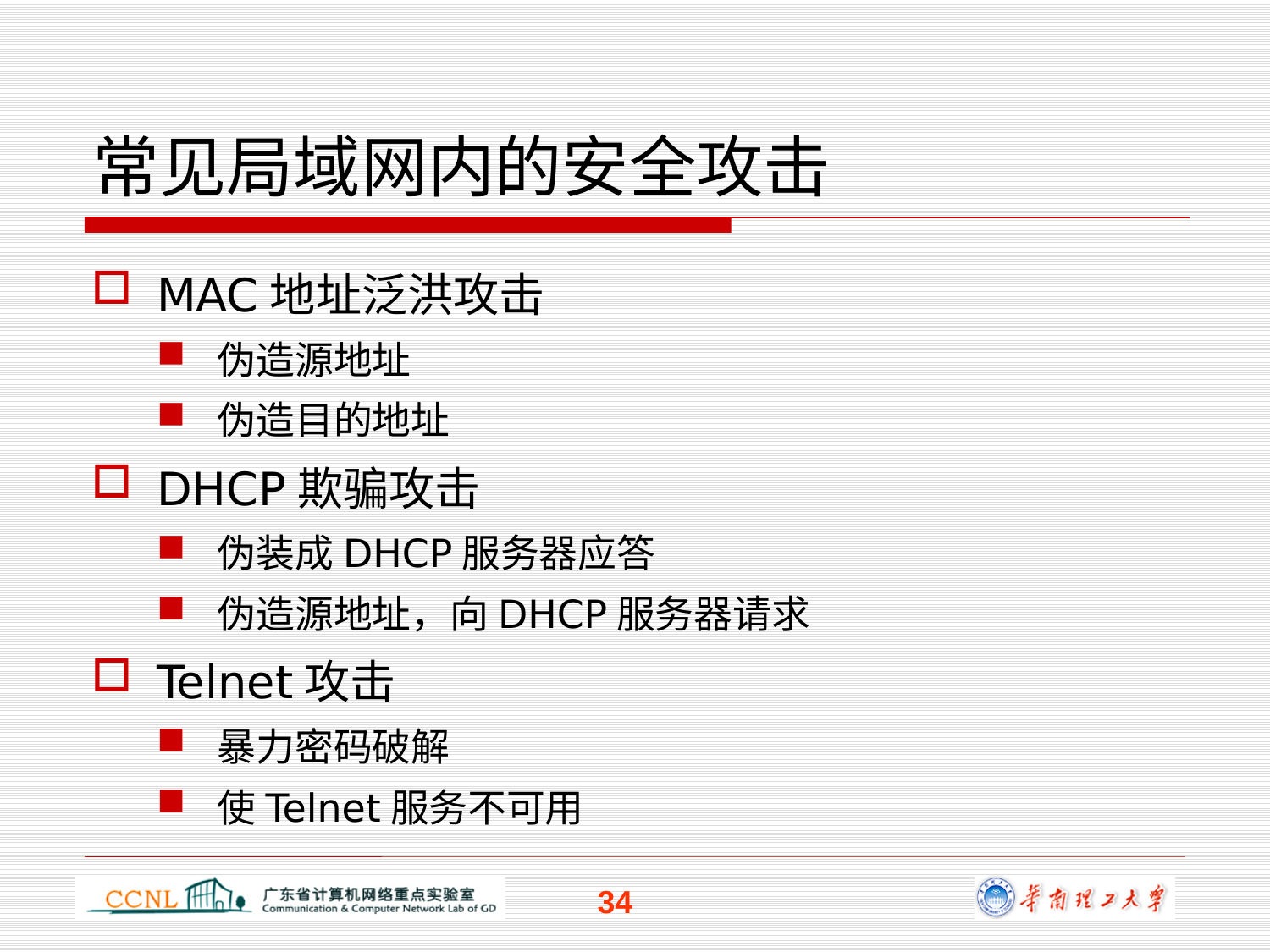

# 常见局域网内的安全攻击
MAC地址泛洪攻击
伪造源地址
伪造目的地址
DHCP欺骗攻击
伪装成DHCP服务器应答
伪造源地址，向DHCP服务器请求
Telnet攻击
暴力密码破解
使Telnet服务不可用